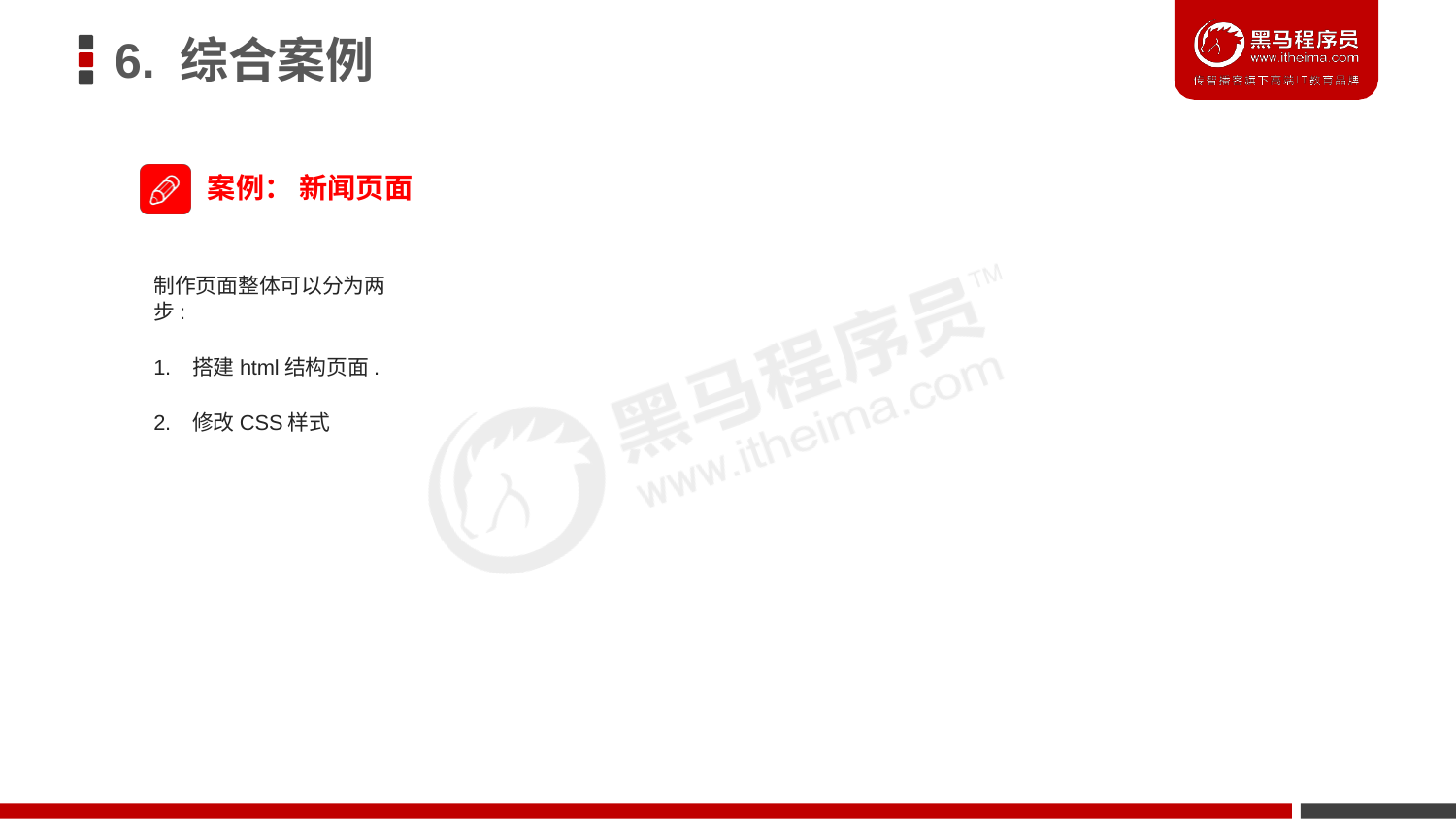

# 6. 综合案例

案例： 新闻页面

制作页面整体可以分为两步:

1.  搭建html结构页面.

2.  修改CSS样式